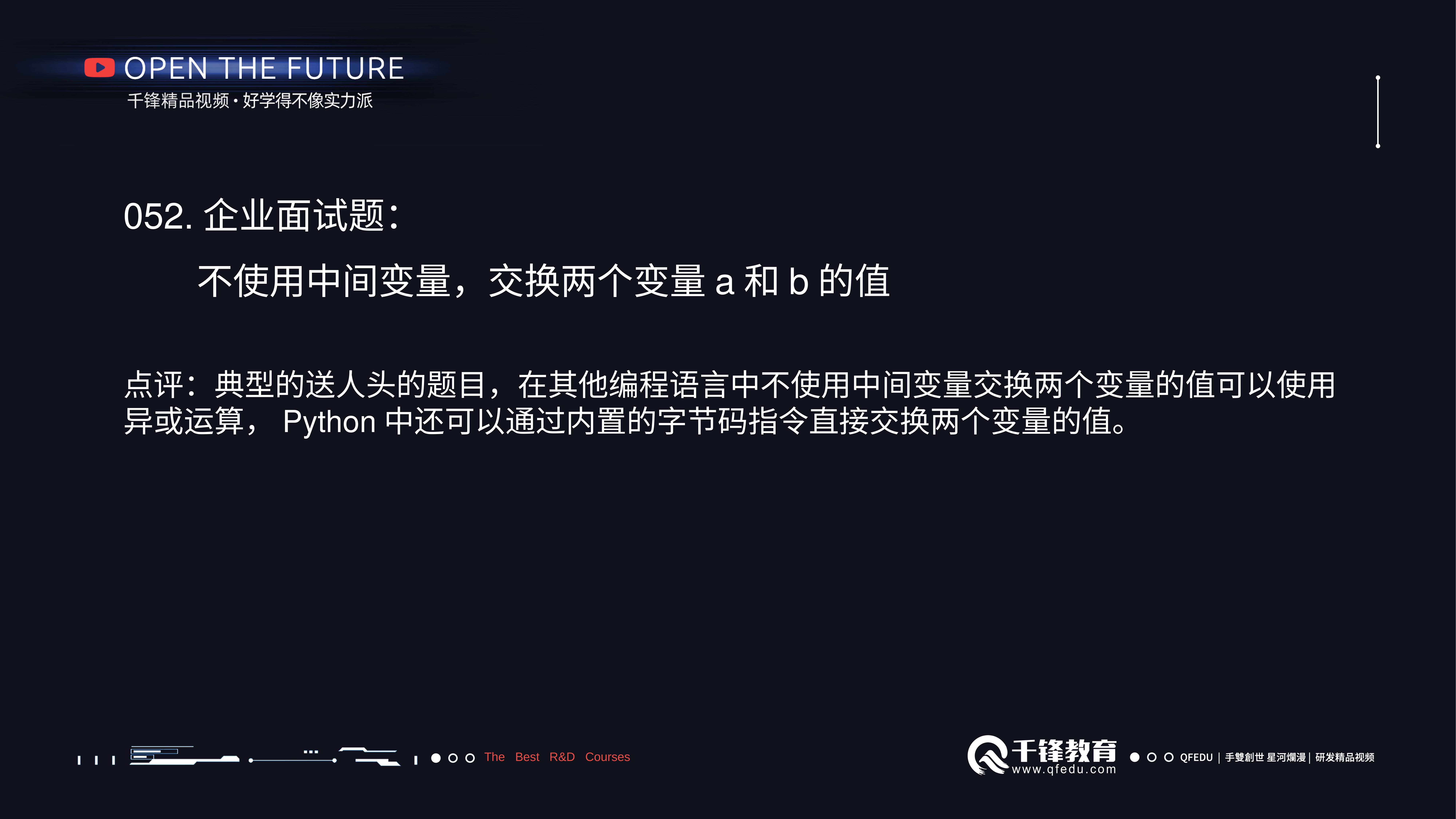

052.企业面试题：
 不使用中间变量，交换两个变量a和b的值
点评：典型的送人头的题目，在其他编程语言中不使用中间变量交换两个变量的值可以使用异或运算，Python中还可以通过内置的字节码指令直接交换两个变量的值。